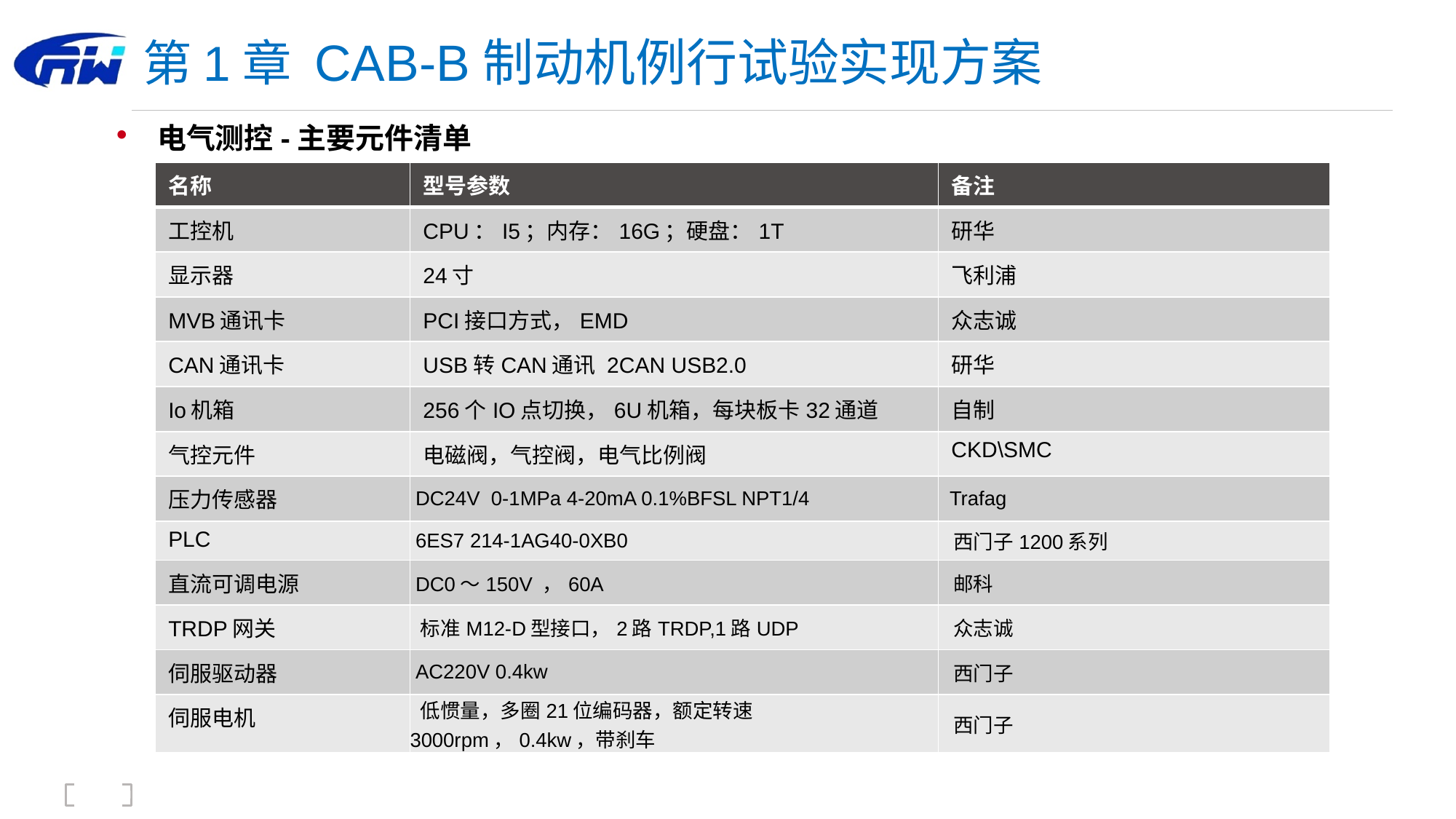

# 第1章 CAB-B制动机例行试验实现方案
电气测控-主要元件清单
| 名称 | 型号参数 | 备注 |
| --- | --- | --- |
| 工控机 | CPU：I5；内存：16G；硬盘：1T | 研华 |
| 显示器 | 24寸 | 飞利浦 |
| MVB通讯卡 | PCI接口方式，EMD | 众志诚 |
| CAN通讯卡 | USB转CAN通讯 2CAN USB2.0 | 研华 |
| Io机箱 | 256个IO点切换，6U机箱，每块板卡32通道 | 自制 |
| 气控元件 | 电磁阀，气控阀，电气比例阀 | CKD\SMC |
| 压力传感器 | DC24V 0-1MPa 4-20mA 0.1%BFSL NPT1/4 | Trafag |
| PLC | 6ES7 214-1AG40-0XB0 | 西门子1200系列 |
| 直流可调电源 | DC0～150V ，60A | 邮科 |
| TRDP网关 | 标准M12-D型接口，2路TRDP,1路UDP | 众志诚 |
| 伺服驱动器 | AC220V 0.4kw | 西门子 |
| 伺服电机 | 低惯量，多圈21位编码器，额定转速3000rpm，0.4kw，带刹车 | 西门子 |
5
中国中车股份有限公司 版权所有 2015